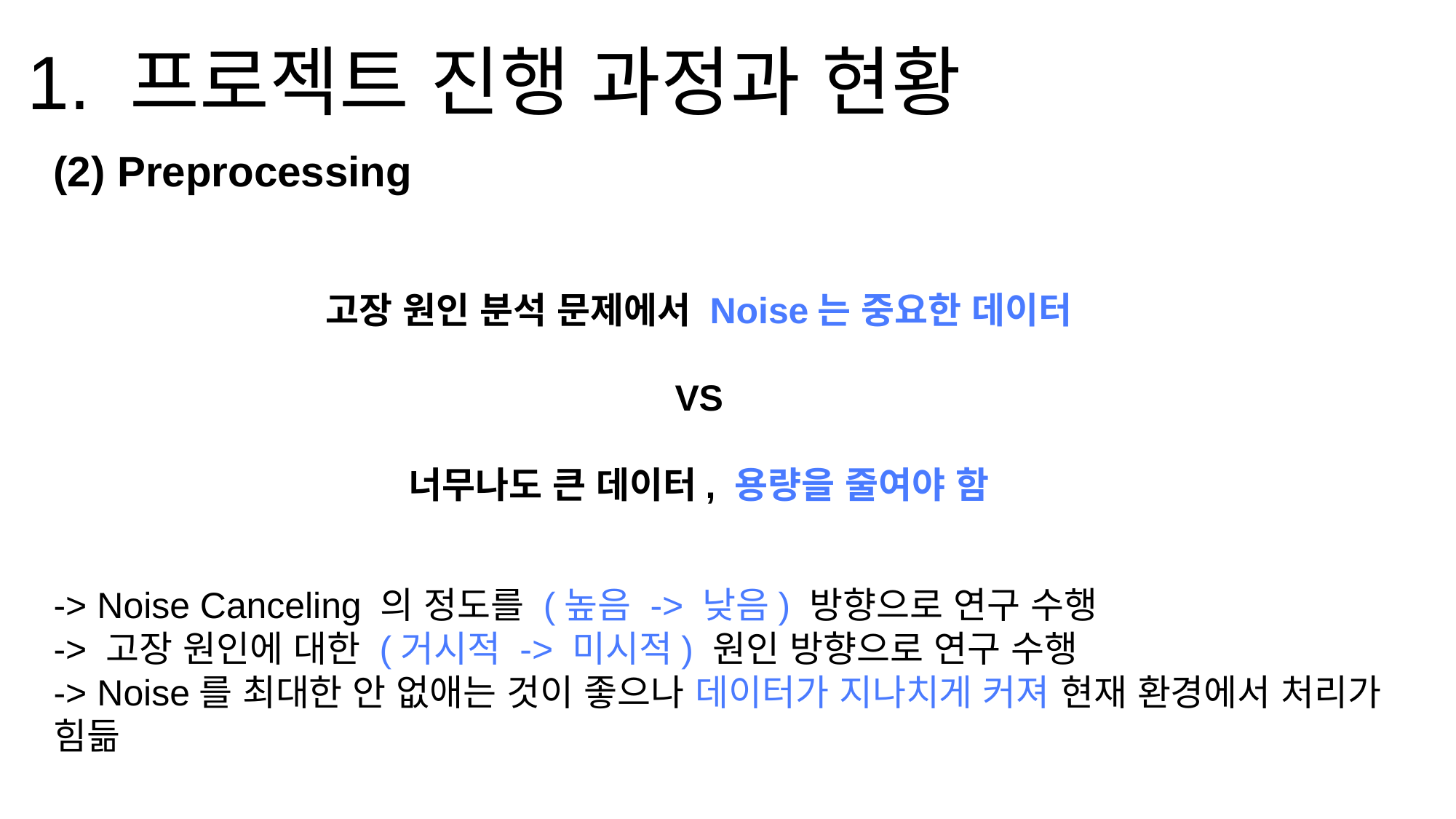

1. 프로젝트 진행 과정과 현황
(2) Preprocessing
고장 원인 분석 문제에서 Noise는 중요한 데이터

VS

너무나도 큰 데이터, 용량을 줄여야 함
-> Noise Canceling 의 정도를 (높음 -> 낮음) 방향으로 연구 수행
-> 고장 원인에 대한 (거시적 -> 미시적) 원인 방향으로 연구 수행
-> Noise를 최대한 안 없애는 것이 좋으나 데이터가 지나치게 커져 현재 환경에서 처리가 힘듦